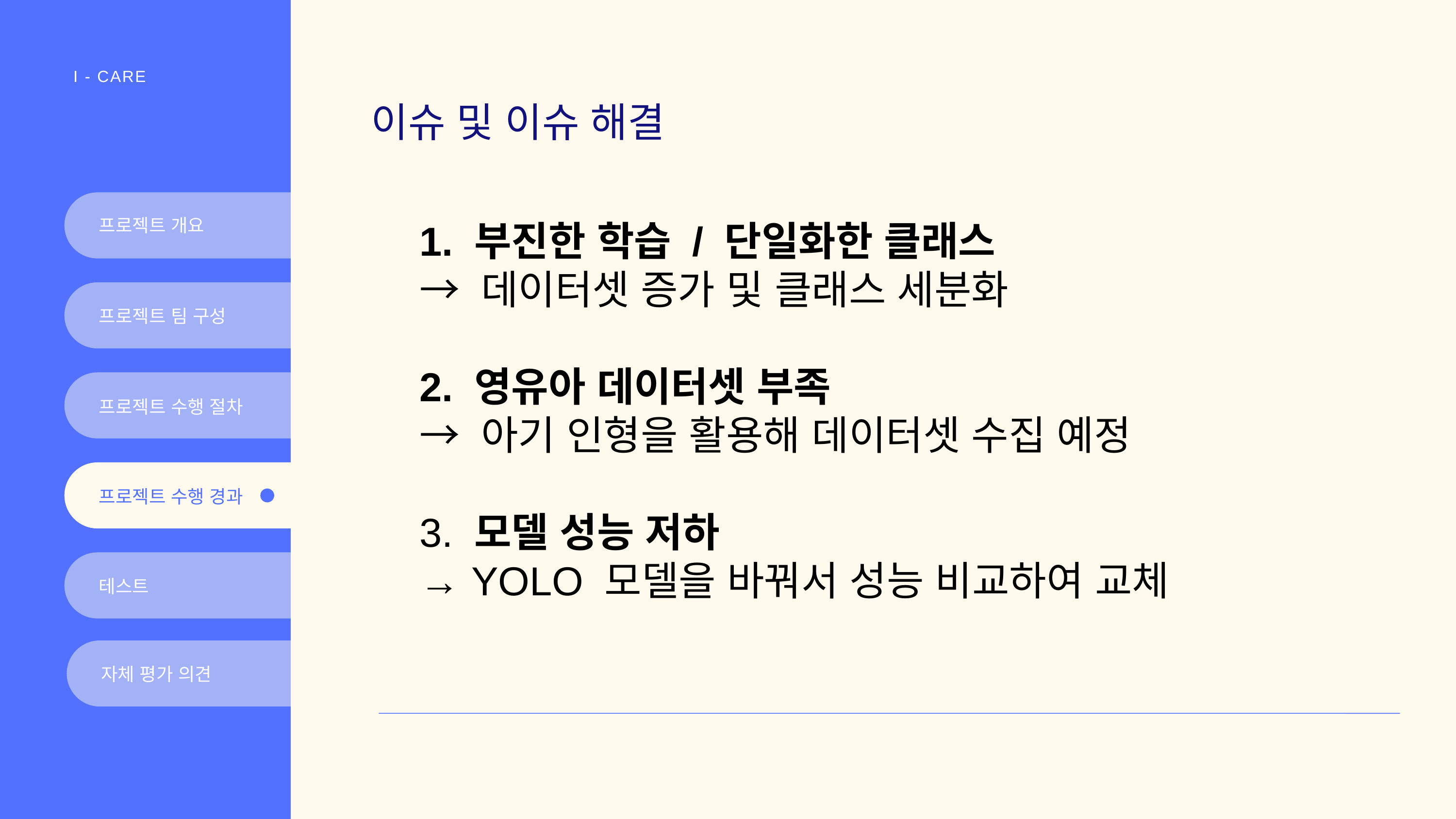

I - CARE
이슈 및 이슈 해결

1. 부진한 학습 / 단일화한 클래스
→ 데이터셋 증가 및 클래스 세분화

2. 영유아 데이터셋 부족
→ 아기 인형을 활용해 데이터셋 수집 예정

3. 모델 성능 저하
→ YOLO 모델을 바꿔서 성능 비교하여 교체
프로젝트 개요

프로젝트 팀 구성

프로젝트 수행 절차

프로젝트 수행 경과

테스트

자체 평가 의견